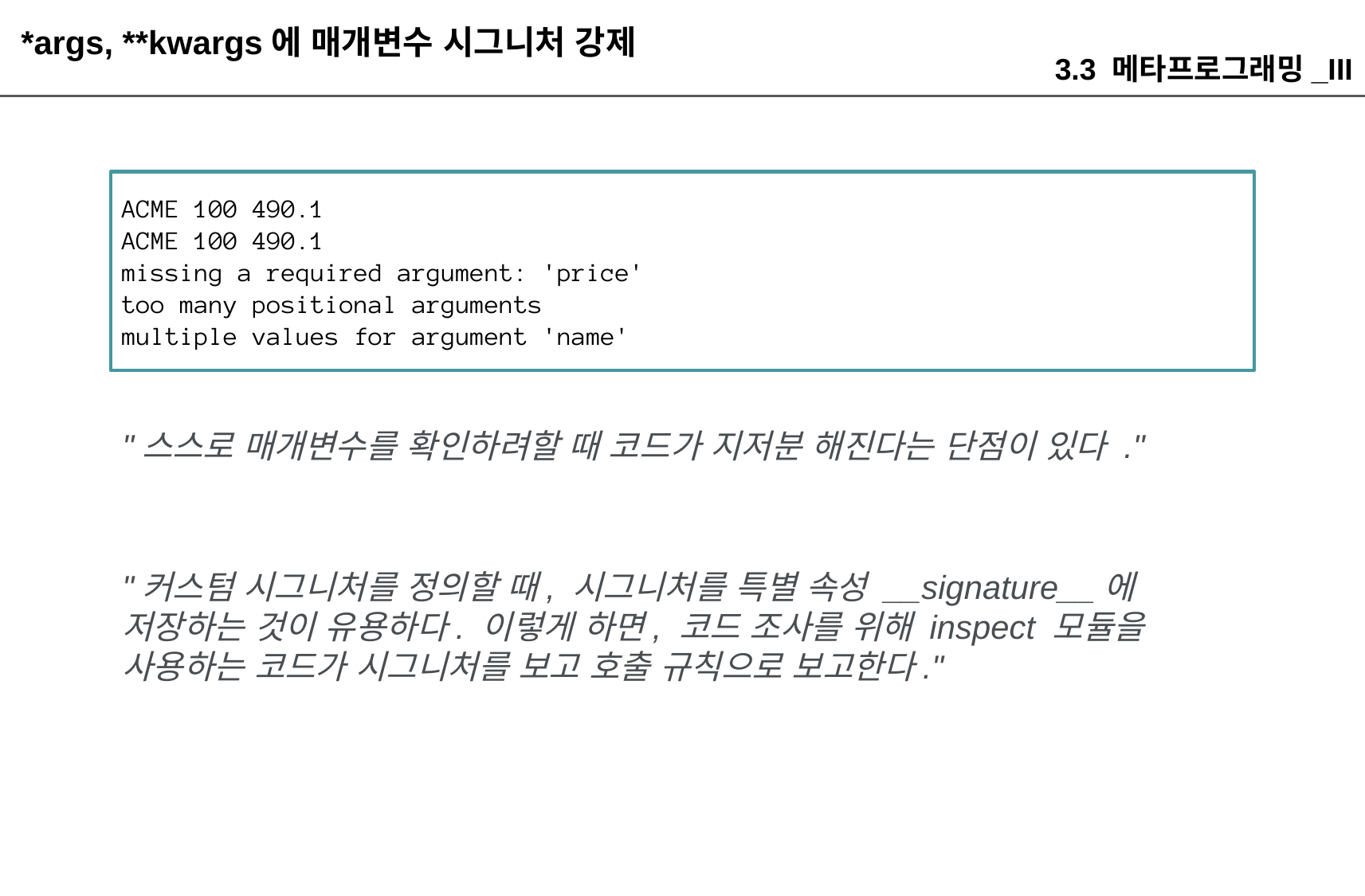

*args, **kwargs에 매개변수 시그니처 강제
3.3 메타프로그래밍_III
ACME 100 490.1
ACME 100 490.1
missing a required argument: 'price'
too many positional arguments
multiple values for argument 'name'
"스스로 매개변수를 확인하려할 때 코드가 지저분 해진다는 단점이 있다 ."
"커스텀 시그니처를 정의할 때, 시그니처를 특별 속성 __signature__에 저장하는 것이 유용하다. 이렇게 하면, 코드 조사를 위해 inspect 모듈을 사용하는 코드가 시그니처를 보고 호출 규칙으로 보고한다."